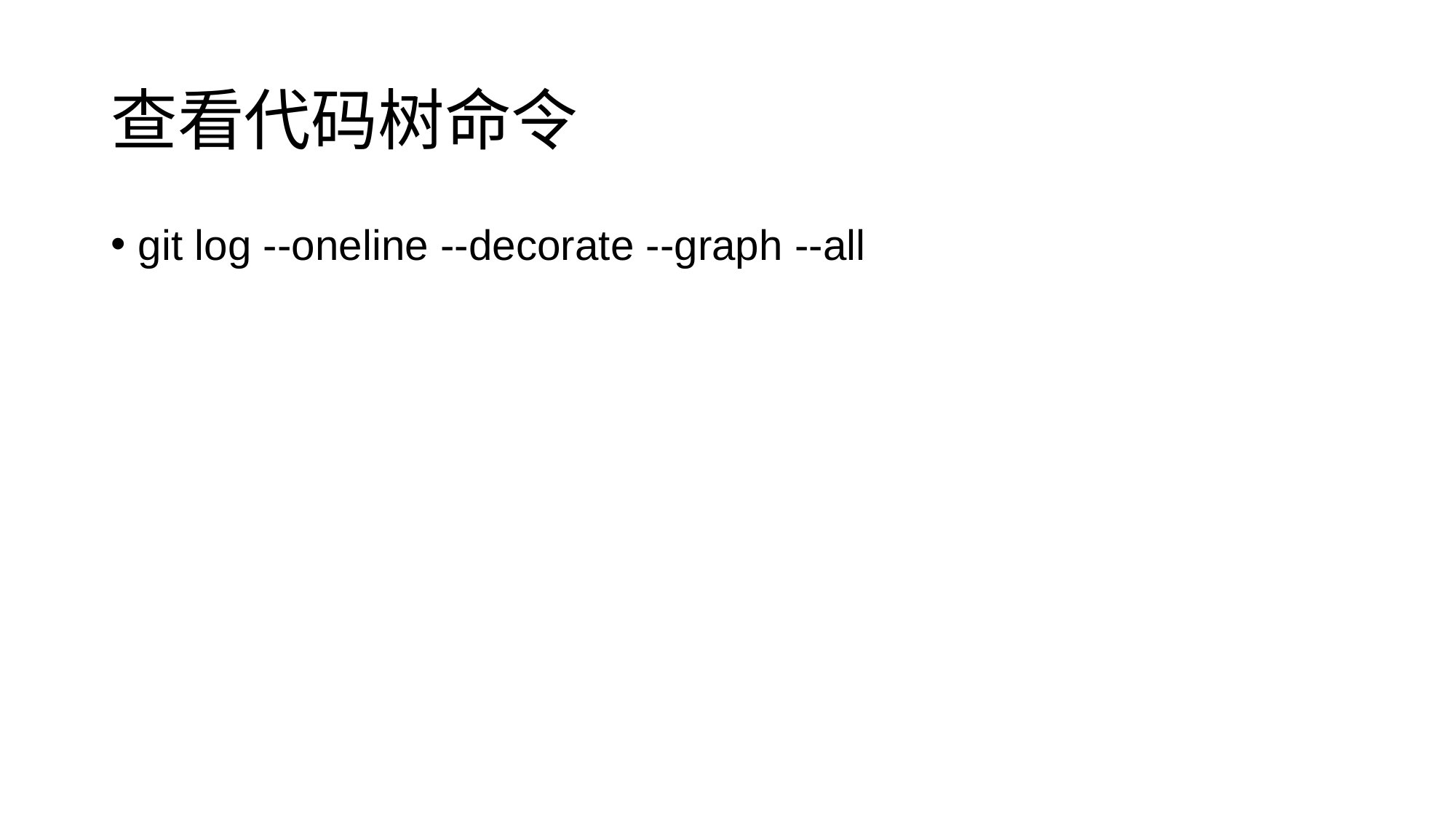

# 查看代码树命令
git log --oneline --decorate --graph --all